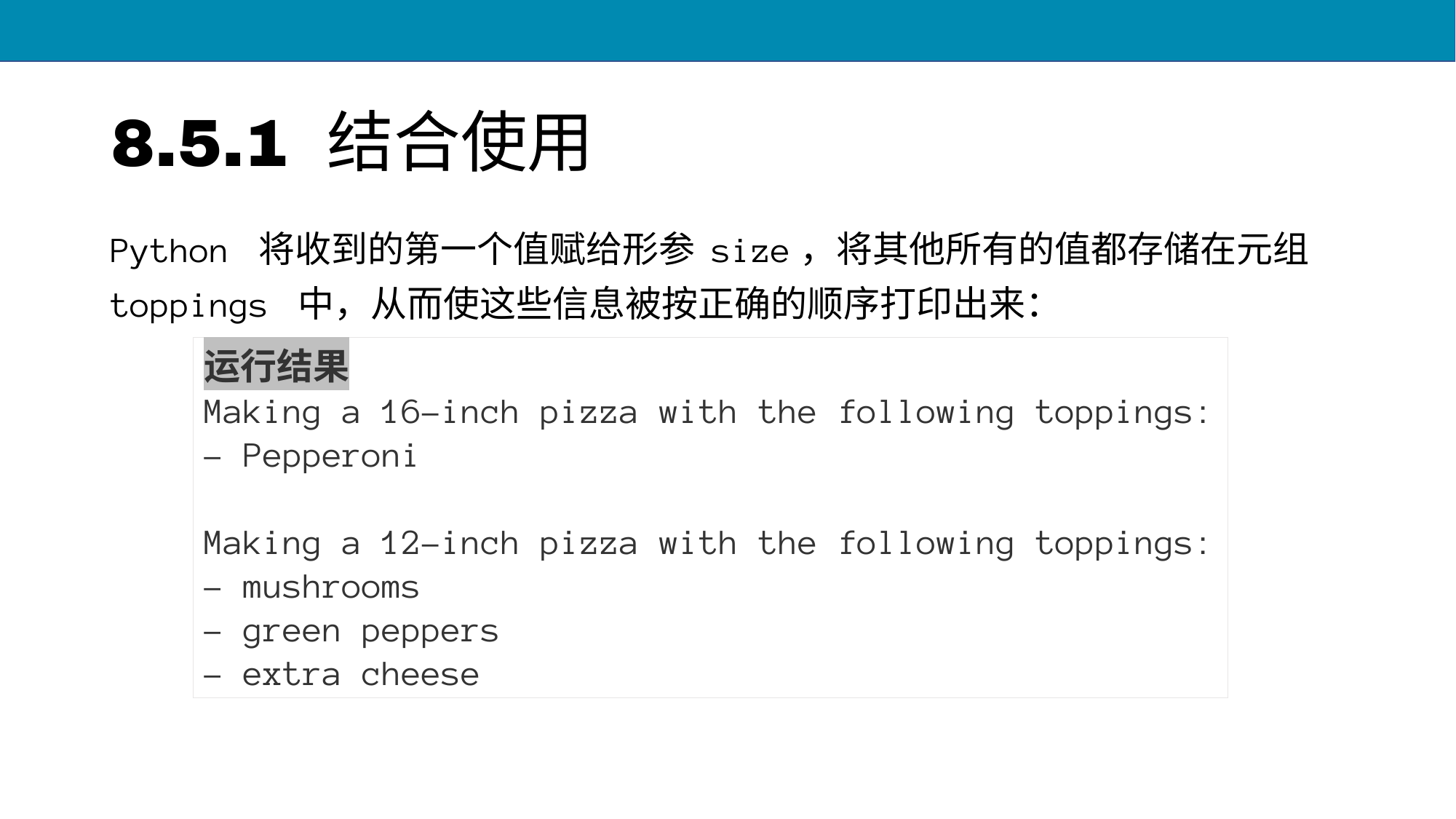

# 8.5.1 结合使用
Python 将收到的第一个值赋给形参 size，将其他所有的值都存储在元组
toppings 中，从而使这些信息被按正确的顺序打印出来：
运行结果
Making a 16-inch pizza with the following toppings:
- Pepperoni

Making a 12-inch pizza with the following toppings:
- mushrooms
- green peppers
- extra cheese